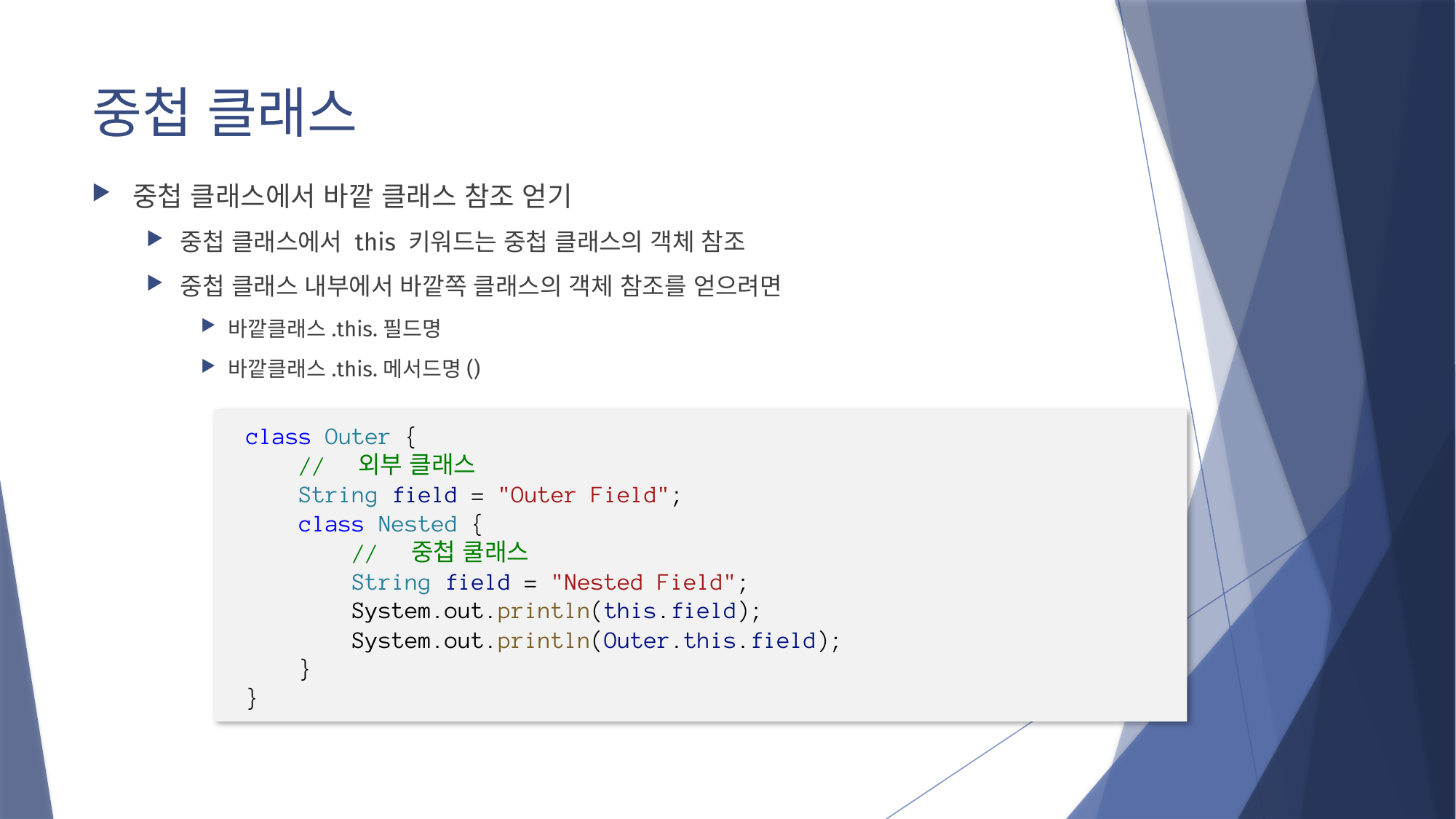

# 중첩 클래스
중첩 클래스에서 바깥 클래스 참조 얻기
중첩 클래스에서 this 키워드는 중첩 클래스의 객체 참조
중첩 클래스 내부에서 바깥쪽 클래스의 객체 참조를 얻으려면
바깥클래스.this.필드명
바깥클래스.this.메서드명()

class Outer {
    //  외부 클래스
    String field = "Outer Field";
    class Nested {
        //  중첩 쿨래스
        String field = "Nested Field";
        System.out.println(this.field);
        System.out.println(Outer.this.field);
    }
}